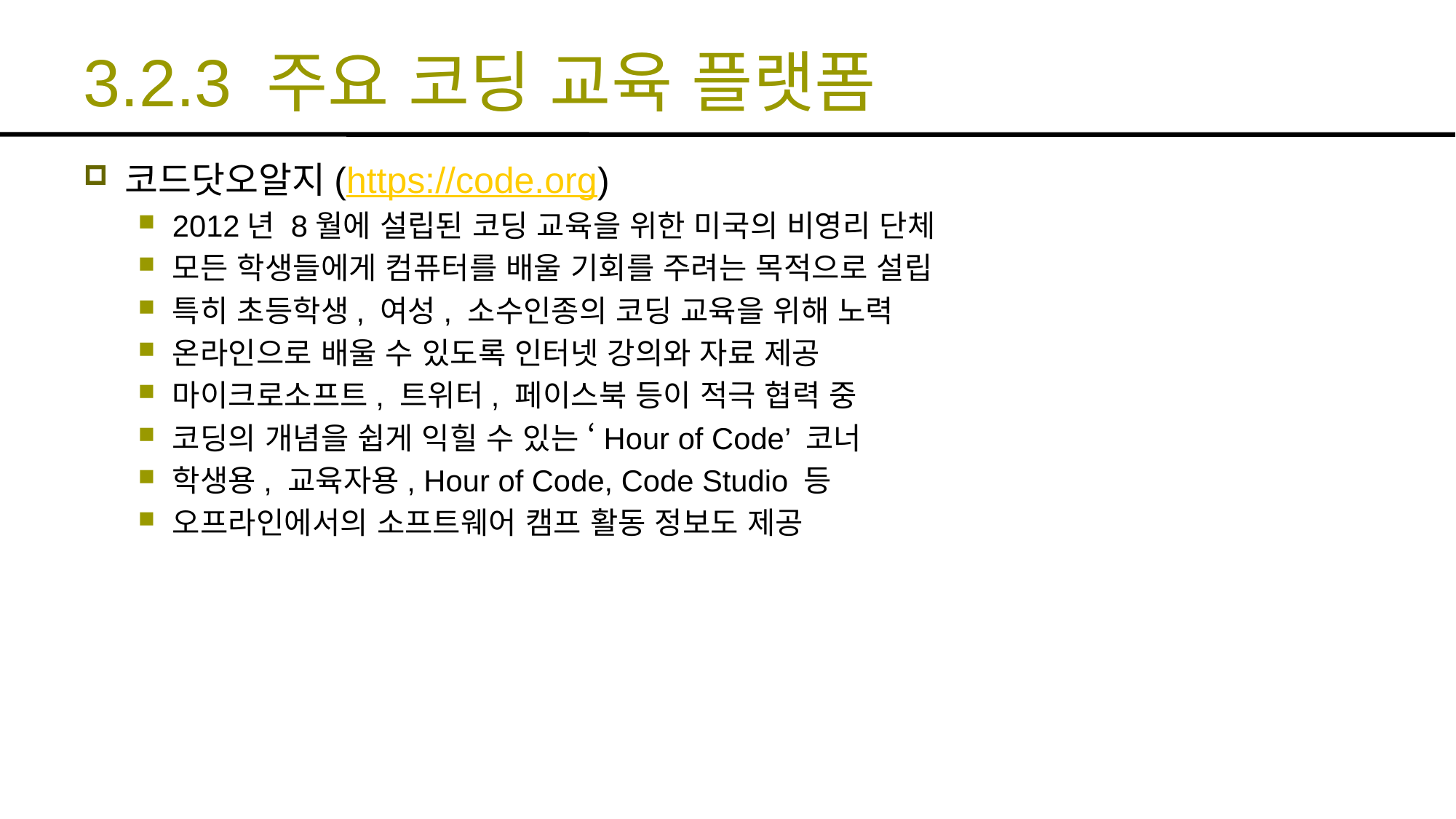

# 3.2.3 주요 코딩 교육 플랫폼
코드닷오알지(https://code.org)
2012년 8월에 설립된 코딩 교육을 위한 미국의 비영리 단체
모든 학생들에게 컴퓨터를 배울 기회를 주려는 목적으로 설립
특히 초등학생, 여성, 소수인종의 코딩 교육을 위해 노력
온라인으로 배울 수 있도록 인터넷 강의와 자료 제공
마이크로소프트, 트위터, 페이스북 등이 적극 협력 중
코딩의 개념을 쉽게 익힐 수 있는 ‘Hour of Code’ 코너
학생용, 교육자용, Hour of Code, Code Studio 등
오프라인에서의 소프트웨어 캠프 활동 정보도 제공